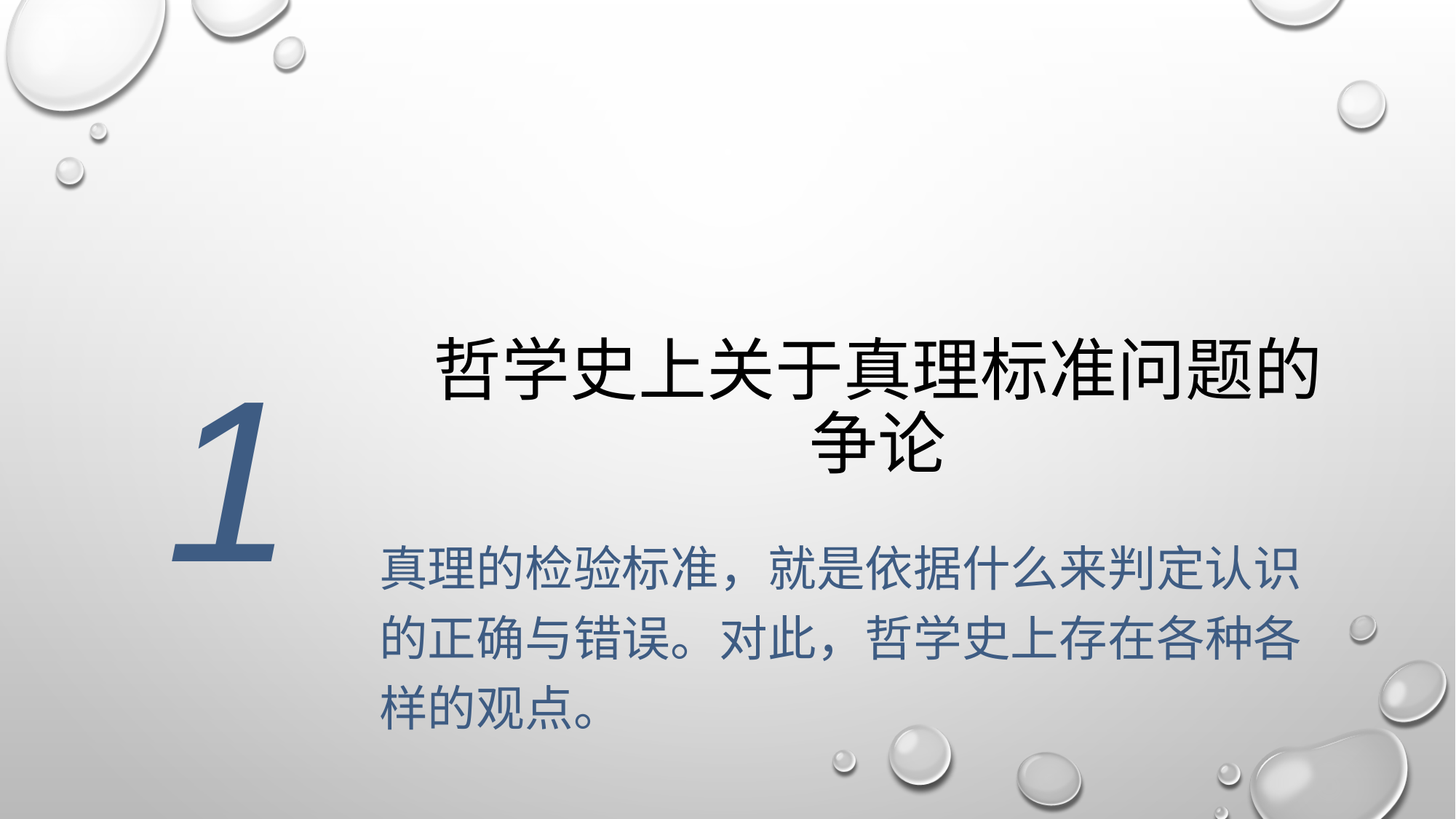

1
# 哲学史上关于真理标准问题的争论
真理的检验标准，就是依据什么来判定认识的正确与错误。对此，哲学史上存在各种各样的观点。